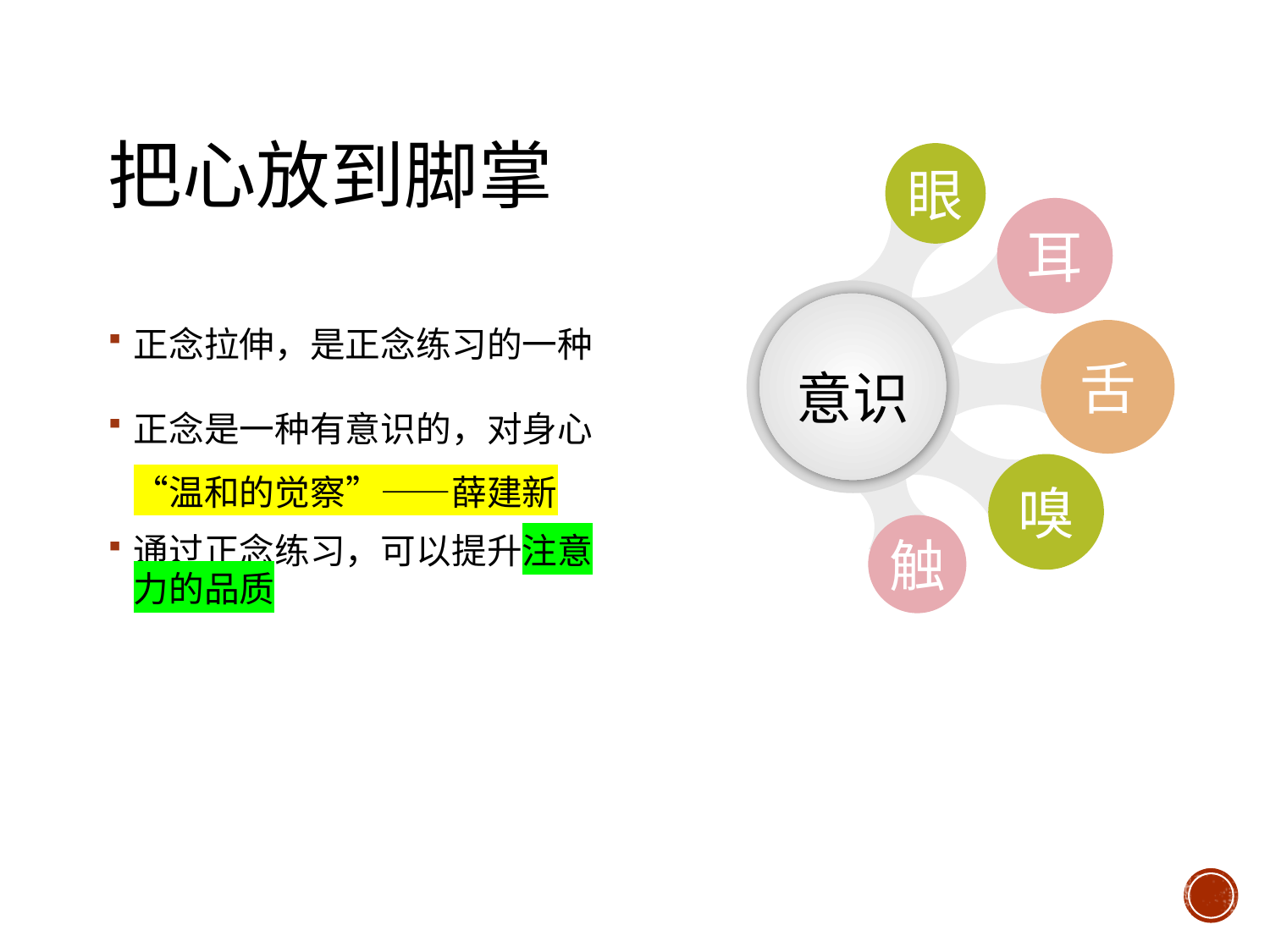

# 把心放到脚掌
眼
耳

意识
正念拉伸，是正念练习的一种
正念是一种有意识的，对身心“温和的觉察”——薛建新
通过正念练习，可以提升注意力的品质

舌

嗅

触